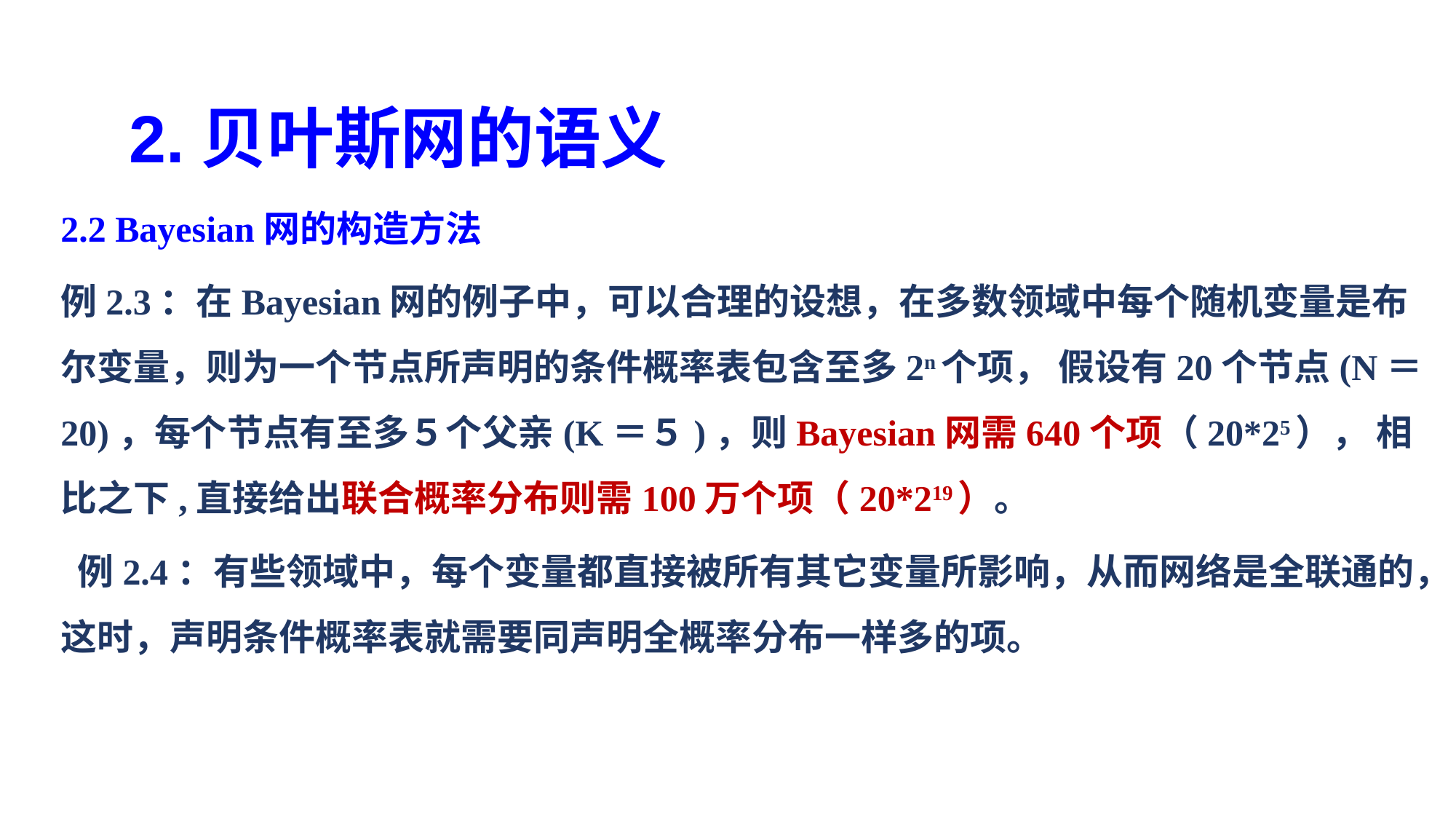

2.贝叶斯网的语义
2.2 Bayesian网的构造方法
例2.3：在Bayesian网的例子中，可以合理的设想，在多数领域中每个随机变量是布尔变量，则为一个节点所声明的条件概率表包含至多2n个项， 假设有20个节点(N＝20)，每个节点有至多５个父亲(K＝５)，则Bayesian网需640个项（20*25）， 相比之下,直接给出联合概率分布则需100万个项（20*219）。
 例2.4：有些领域中，每个变量都直接被所有其它变量所影响，从而网络是全联通的，这时，声明条件概率表就需要同声明全概率分布一样多的项。